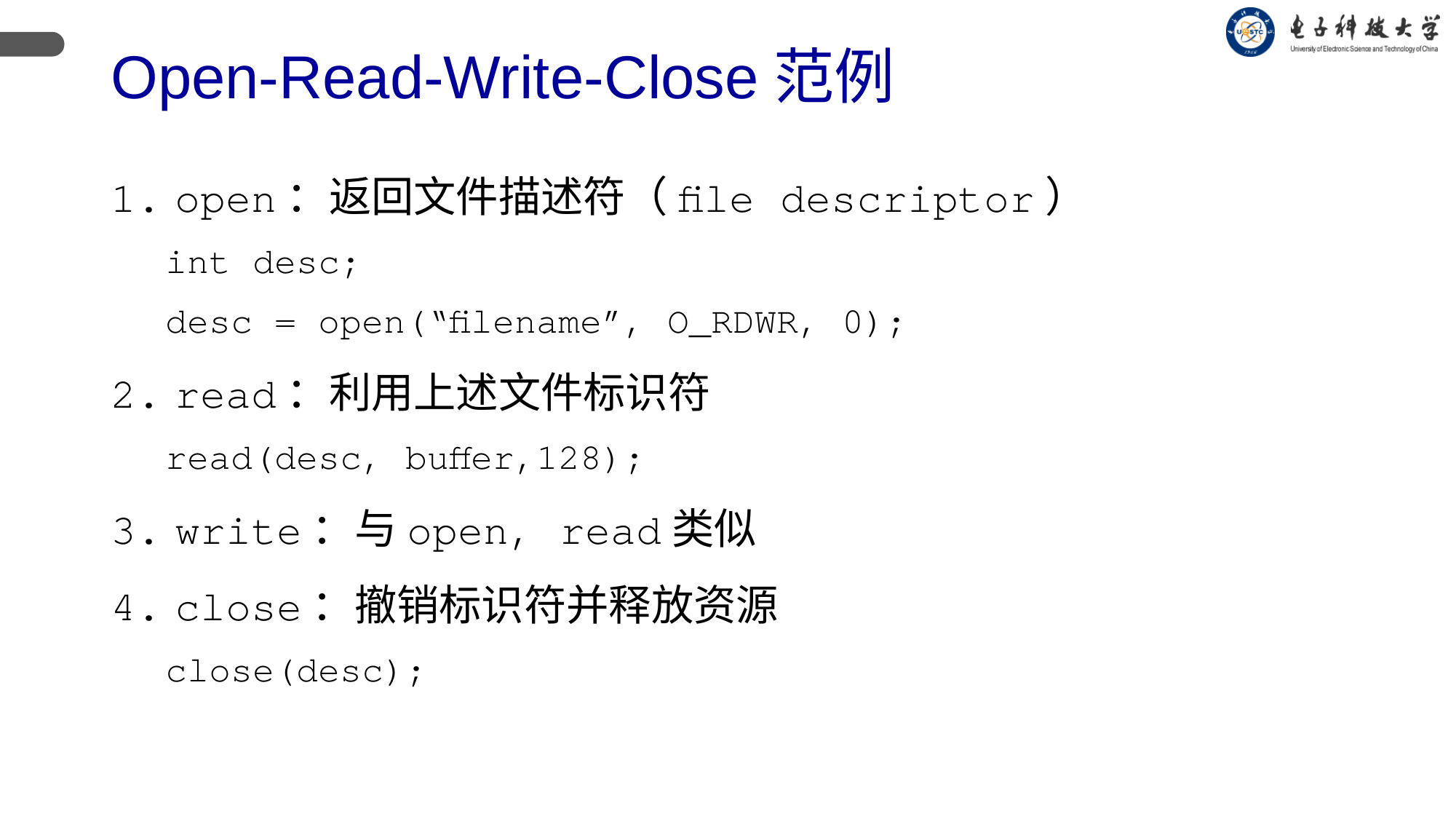

# Open-Read-Write-Close范例
open：返回文件描述符（file descriptor）
int desc;
desc = open(“filename”, O_RDWR, 0);
read：利用上述文件标识符
read(desc, buffer,128);
write：与open, read类似
close：撤销标识符并释放资源
close(desc);